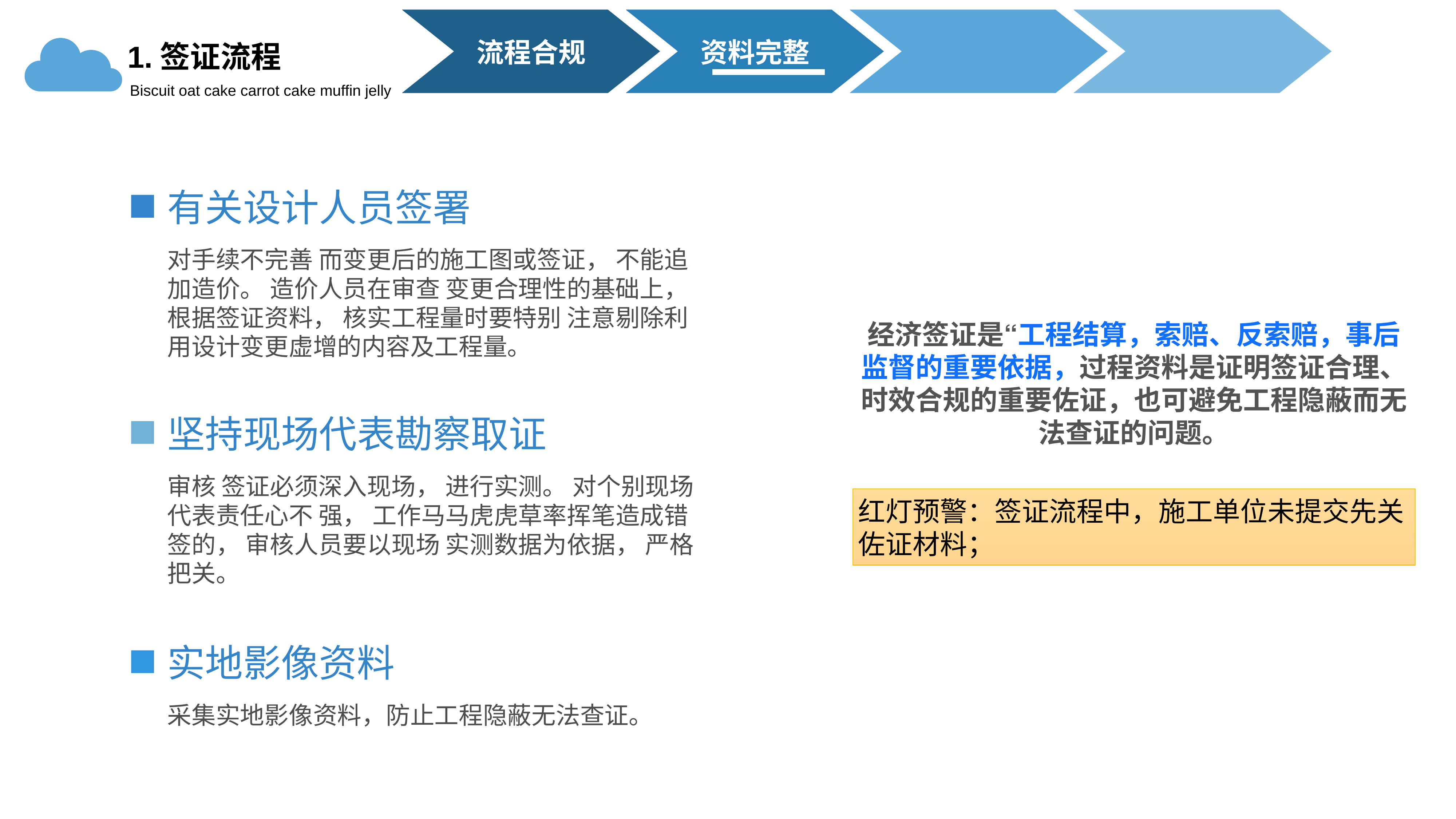

流程合规
资料完整

1.签证流程

Biscuit oat cake carrot cake muffin jelly
有关设计人员签署

对手续不完善 而变更后的施工图或签证， 不能追加造价。 造价人员在审查 变更合理性的基础上， 根据签证资料， 核实工程量时要特别 注意剔除利用设计变更虚增的内容及工程量。
经济签证是“工程结算，索赔、反索赔，事后监督的重要依据，过程资料是证明签证合理、时效合规的重要佐证，也可避免工程隐蔽而无法查证的问题。
坚持现场代表勘察取证

审核 签证必须深入现场， 进行实测。 对个别现场代表责任心不 强， 工作马马虎虎草率挥笔造成错签的， 审核人员要以现场 实测数据为依据， 严格把关。
红灯预警：签证流程中，施工单位未提交先关佐证材料；
实地影像资料

采集实地影像资料，防止工程隐蔽无法查证。
83